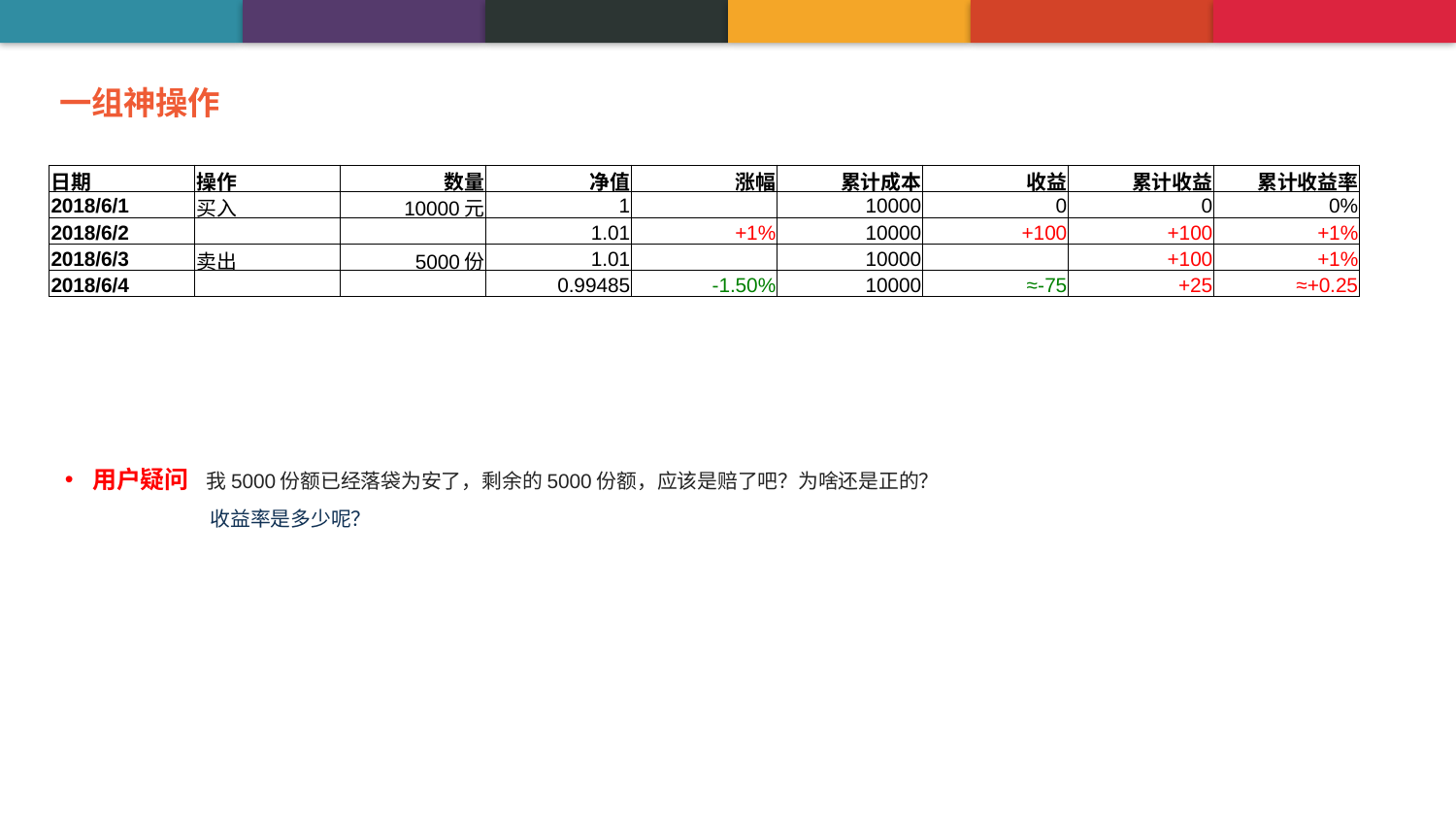

一组神操作
| 日期 | 操作 | 数量 | 净值 | 涨幅 | 累计成本 | 收益 | 累计收益 | 累计收益率 |
| --- | --- | --- | --- | --- | --- | --- | --- | --- |
| 2018/6/1 | 买入 | 10000元 | 1 |  | 10000 | 0 | 0 | 0% |
| 2018/6/2 |  |  | 1.01 | +1% | 10000 | +100 | +100 | +1% |
| 2018/6/3 | 卖出 | 5000份 | 1.01 |  | 10000 |  | +100 | +1% |
| 2018/6/4 |  |  | 0.99485 | -1.50% | 10000 | ≈-75 | +25 | ≈+0.25 |
用户疑问   我5000份额已经落袋为安了，剩余的5000份额，应该是赔了吧？为啥还是正的？
收益率是多少呢？